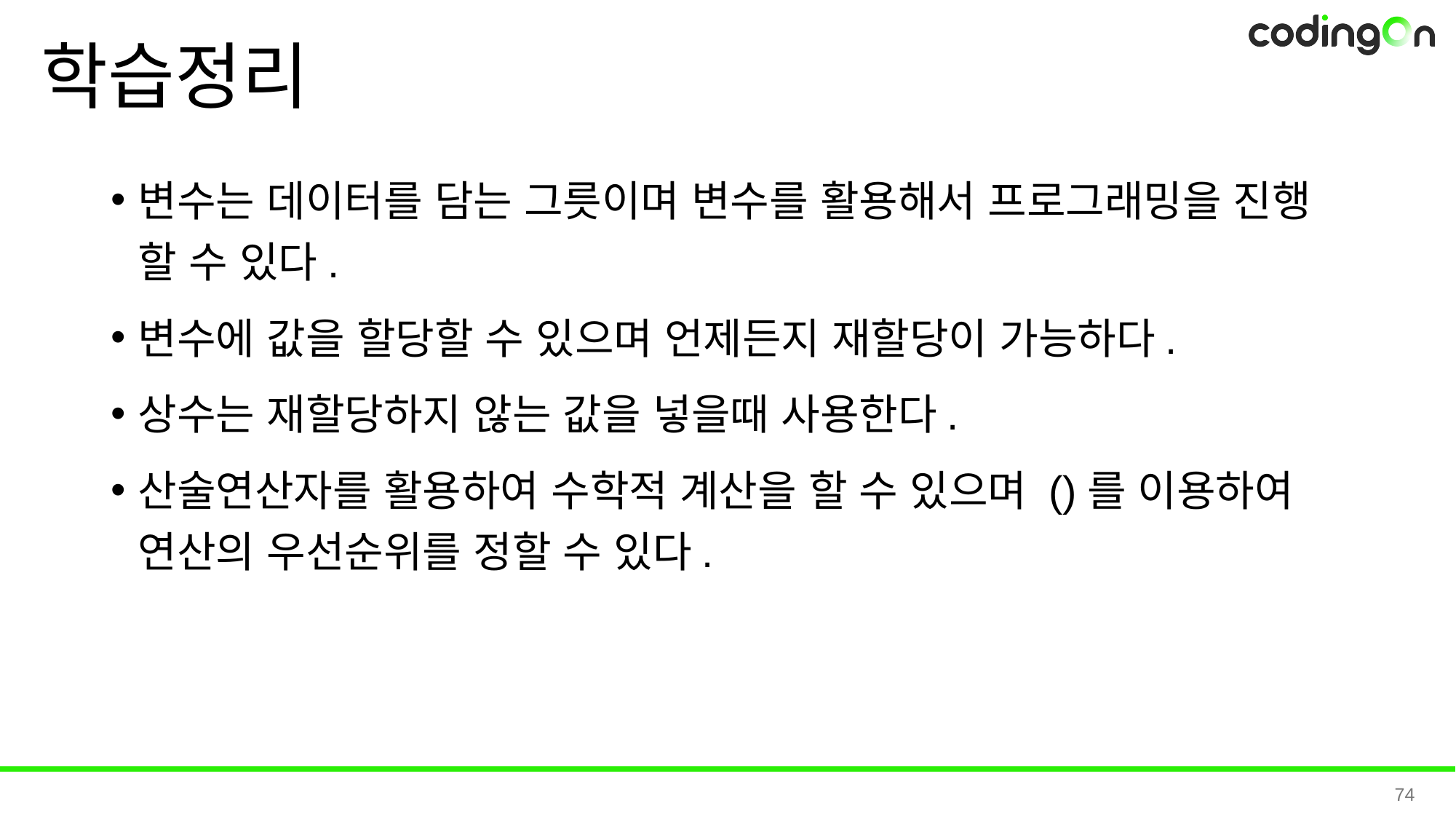

# 학습정리
변수는 데이터를 담는 그릇이며 변수를 활용해서 프로그래밍을 진행 할 수 있다.
변수에 값을 할당할 수 있으며 언제든지 재할당이 가능하다.
상수는 재할당하지 않는 값을 넣을때 사용한다.
산술연산자를 활용하여 수학적 계산을 할 수 있으며 ()를 이용하여 연산의 우선순위를 정할 수 있다.
74